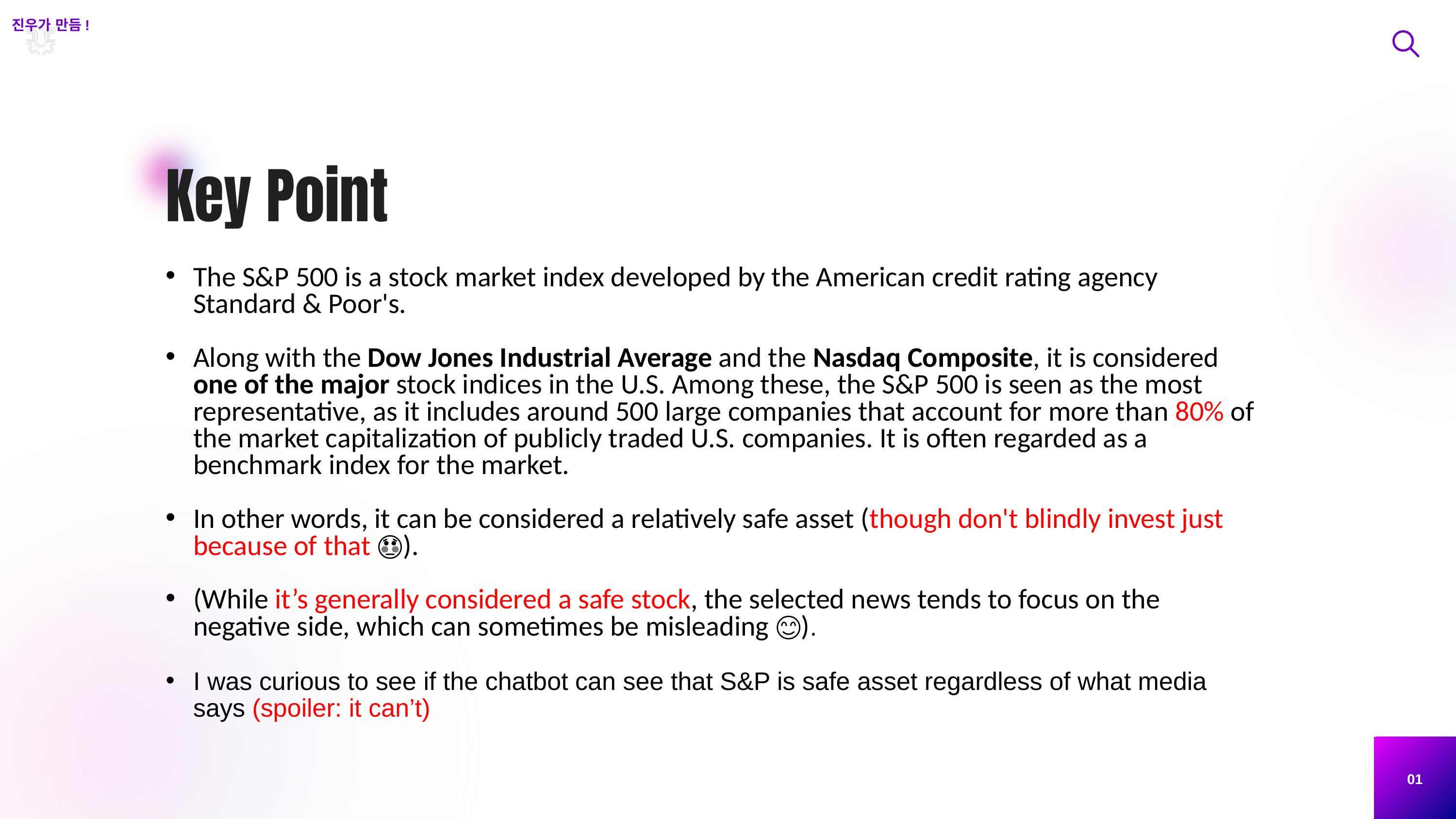

진우가 만듬!

Key Point
The S&P 500 is a stock market index developed by the American credit rating agency Standard & Poor's.

Along with the Dow Jones Industrial Average and the Nasdaq Composite, it is considered one of the major stock indices in the U.S. Among these, the S&P 500 is seen as the most representative, as it includes around 500 large companies that account for more than 80% of the market capitalization of publicly traded U.S. companies. It is often regarded as a benchmark index for the market.

In other words, it can be considered a relatively safe asset (though don't blindly invest just because of that 😳).

(While it’s generally considered a safe stock, the selected news tends to focus on the negative side, which can sometimes be misleading 😊).

I was curious to see if the chatbot can see that S&P is safe asset regardless of what media says (spoiler: it can’t)

01